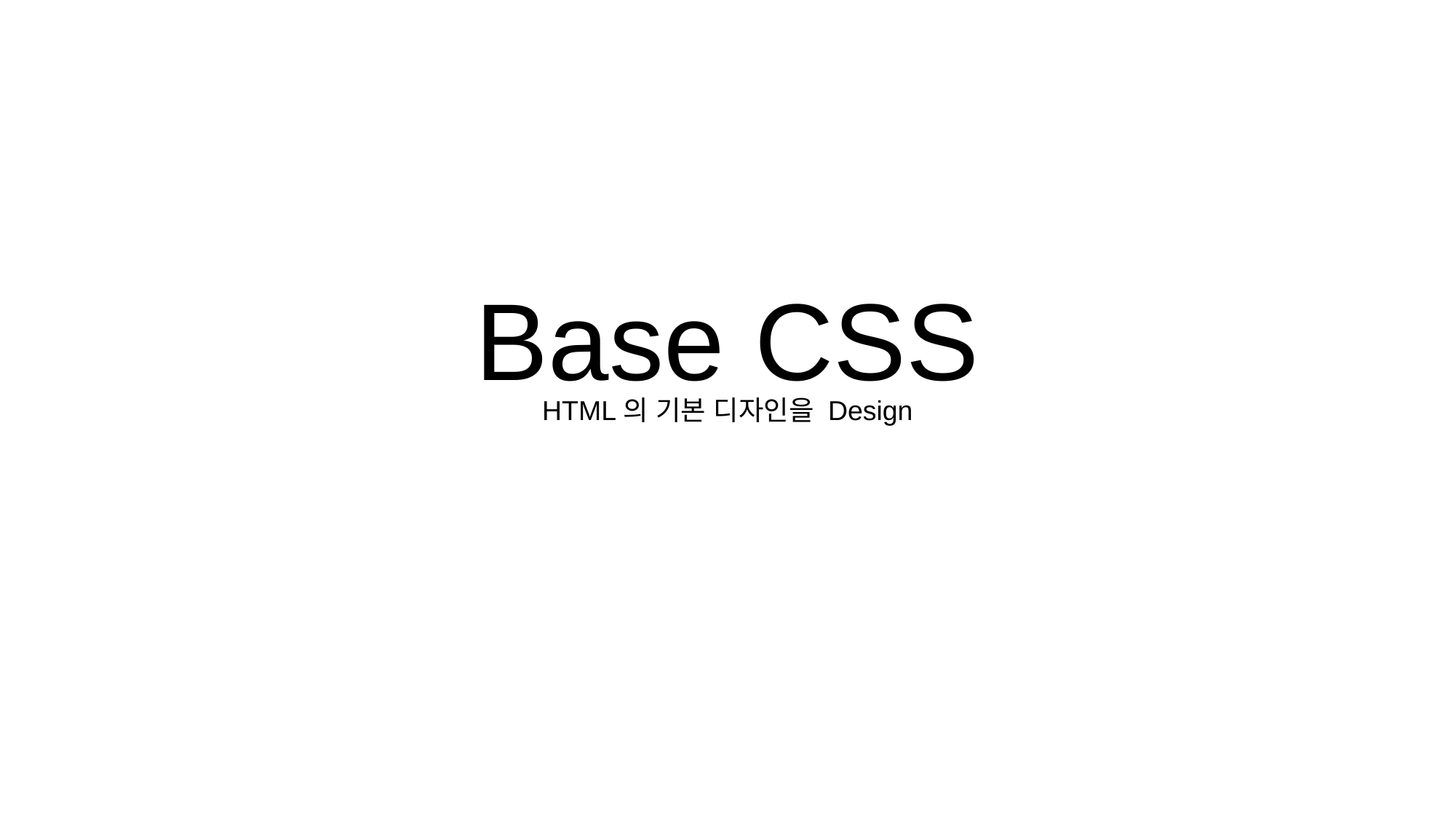

#

Base CSS
HTML의 기본 디자인을 Design